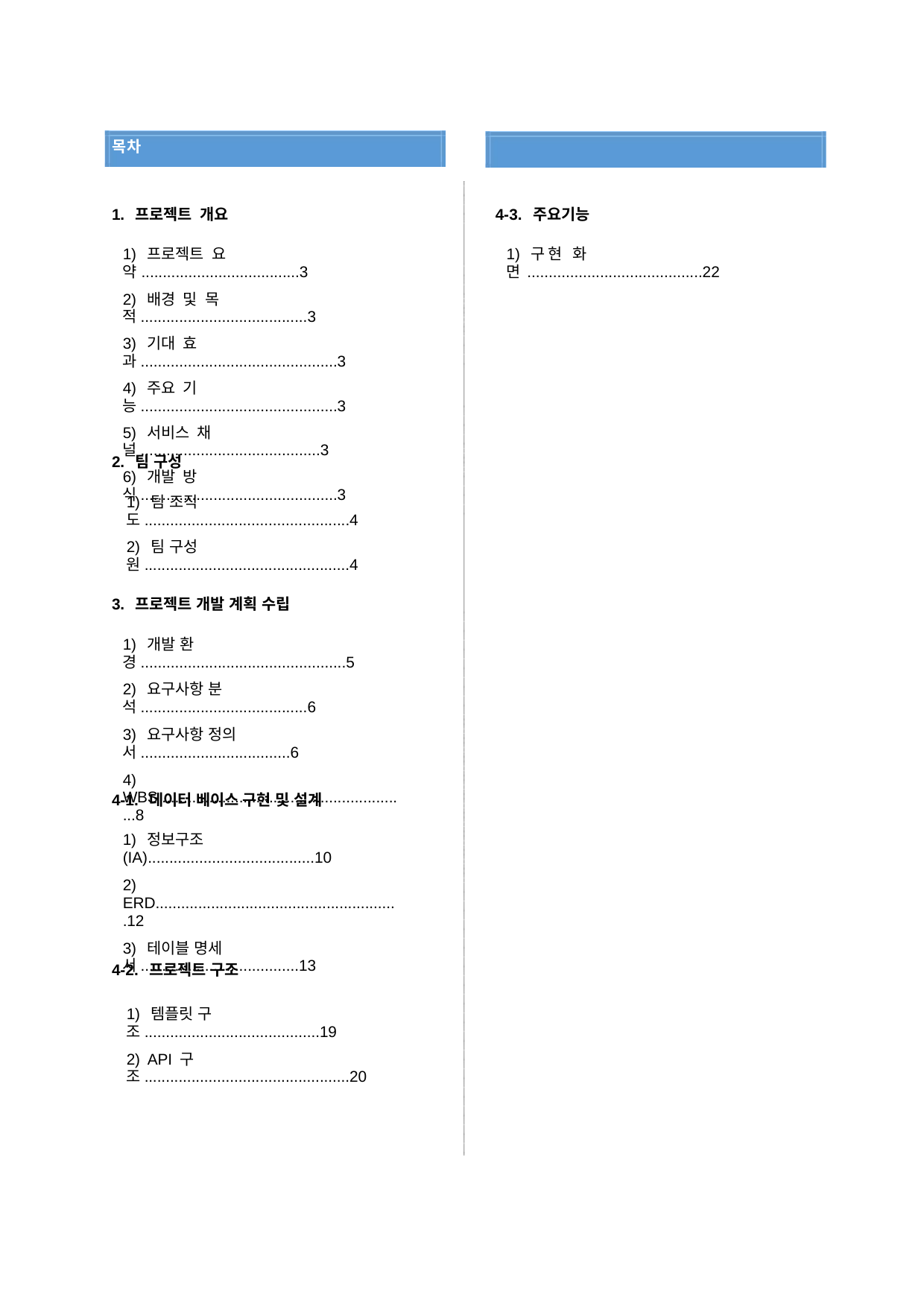

-
-
-

목차

1. 프로젝트 개요
4-3. 주요기능
1) 프로젝트 요약.....................................3
2) 배경 및 목적.......................................3
3) 기대 효과..............................................3
4) 주요 기능..............................................3
5) 서비스 채널..........................................3
6) 개발 방식..............................................3
1) 구현 화면.........................................22
2. 팀 구성
1) 팀 조직도................................................4
2) 팀 구성원................................................4
3. 프로젝트 개발 계획 수립
1) 개발 환경................................................5
2) 요구사항 분석.......................................6
3) 요구사항 정의서...................................6
4) WBS ..........................................................8
4-1. 데이터 베이스 구현 및 설계
1) 정보구조 (IA).......................................10
2) ERD.........................................................12
3) 테이블 명세서.....................................13
4-2. 프로젝트 구조
1) 템플릿 구조.........................................19
2) API 구조................................................20